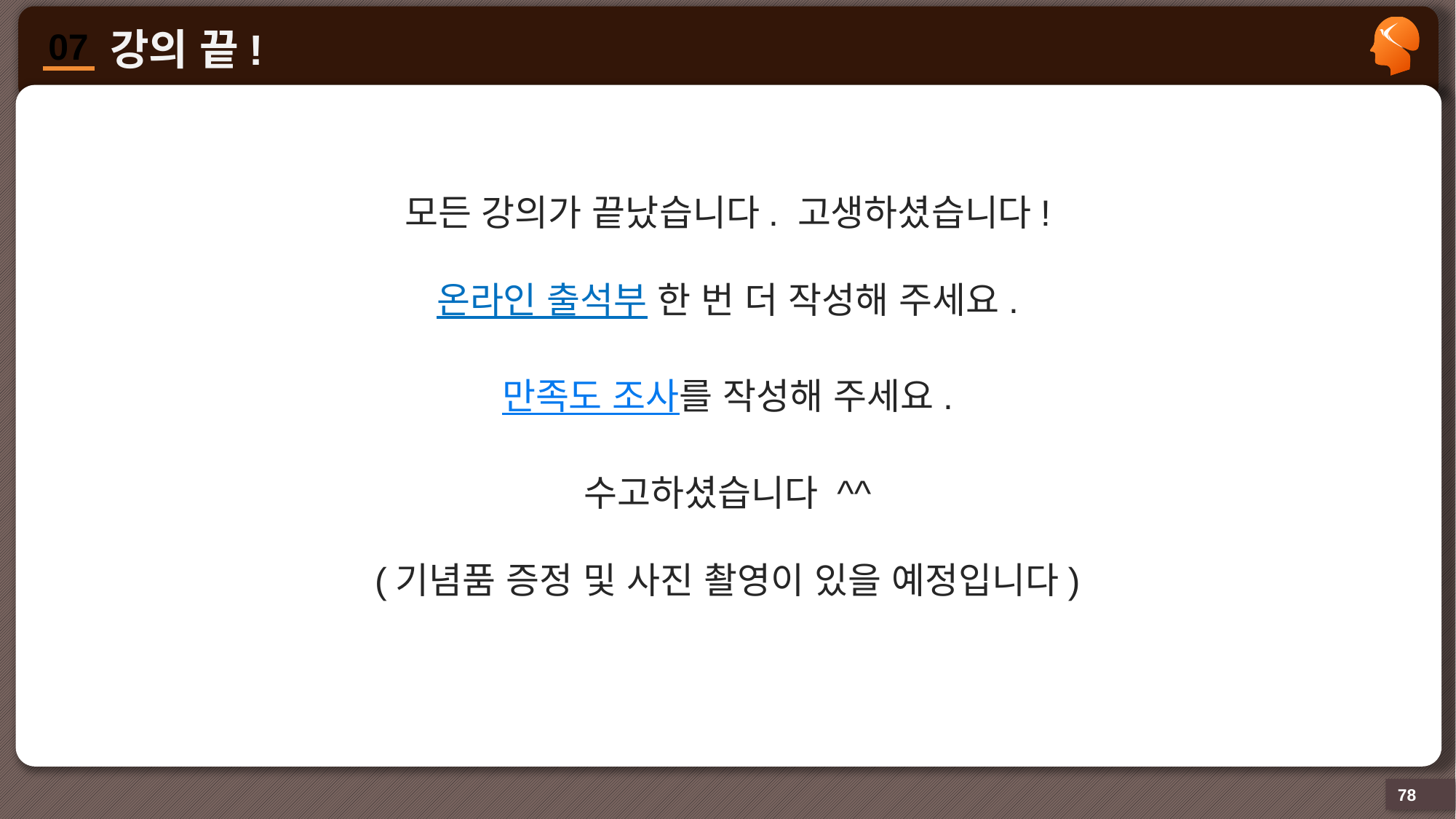

모든 강의가 끝났습니다. 고생하셨습니다!

온라인 출석부 한 번 더 작성해 주세요.

만족도 조사를 작성해 주세요.

수고하셨습니다 ^^

(기념품 증정 및 사진 촬영이 있을 예정입니다)
78